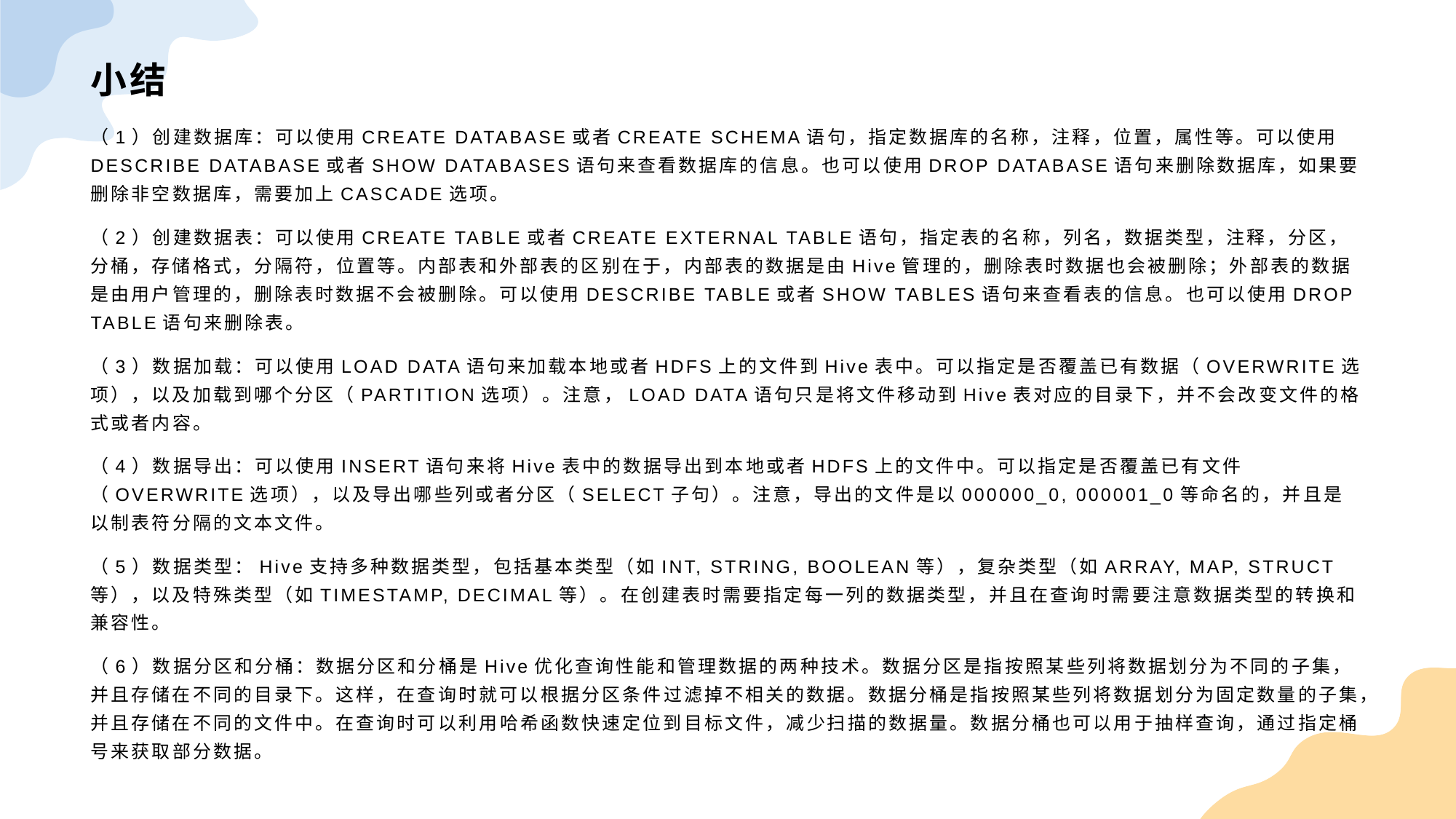

# 小结
（1）创建数据库：可以使用CREATE DATABASE或者CREATE SCHEMA语句，指定数据库的名称，注释，位置，属性等。可以使用DESCRIBE DATABASE或者SHOW DATABASES语句来查看数据库的信息。也可以使用DROP DATABASE语句来删除数据库，如果要删除非空数据库，需要加上CASCADE选项。
（2）创建数据表：可以使用CREATE TABLE或者CREATE EXTERNAL TABLE语句，指定表的名称，列名，数据类型，注释，分区，分桶，存储格式，分隔符，位置等。内部表和外部表的区别在于，内部表的数据是由Hive管理的，删除表时数据也会被删除；外部表的数据是由用户管理的，删除表时数据不会被删除。可以使用DESCRIBE TABLE或者SHOW TABLES语句来查看表的信息。也可以使用DROP TABLE语句来删除表。
（3）数据加载：可以使用LOAD DATA语句来加载本地或者HDFS上的文件到Hive表中。可以指定是否覆盖已有数据（OVERWRITE选项），以及加载到哪个分区（PARTITION选项）。注意，LOAD DATA语句只是将文件移动到Hive表对应的目录下，并不会改变文件的格式或者内容。
（4）数据导出：可以使用INSERT语句来将Hive表中的数据导出到本地或者HDFS上的文件中。可以指定是否覆盖已有文件（OVERWRITE选项），以及导出哪些列或者分区（SELECT子句）。注意，导出的文件是以000000_0, 000001_0等命名的，并且是以制表符分隔的文本文件。
（5）数据类型：Hive支持多种数据类型，包括基本类型（如INT, STRING, BOOLEAN等），复杂类型（如ARRAY, MAP, STRUCT等），以及特殊类型（如TIMESTAMP, DECIMAL等）。在创建表时需要指定每一列的数据类型，并且在查询时需要注意数据类型的转换和兼容性。
（6）数据分区和分桶：数据分区和分桶是Hive优化查询性能和管理数据的两种技术。数据分区是指按照某些列将数据划分为不同的子集，并且存储在不同的目录下。这样，在查询时就可以根据分区条件过滤掉不相关的数据。数据分桶是指按照某些列将数据划分为固定数量的子集，并且存储在不同的文件中。在查询时可以利用哈希函数快速定位到目标文件，减少扫描的数据量。数据分桶也可以用于抽样查询，通过指定桶号来获取部分数据。